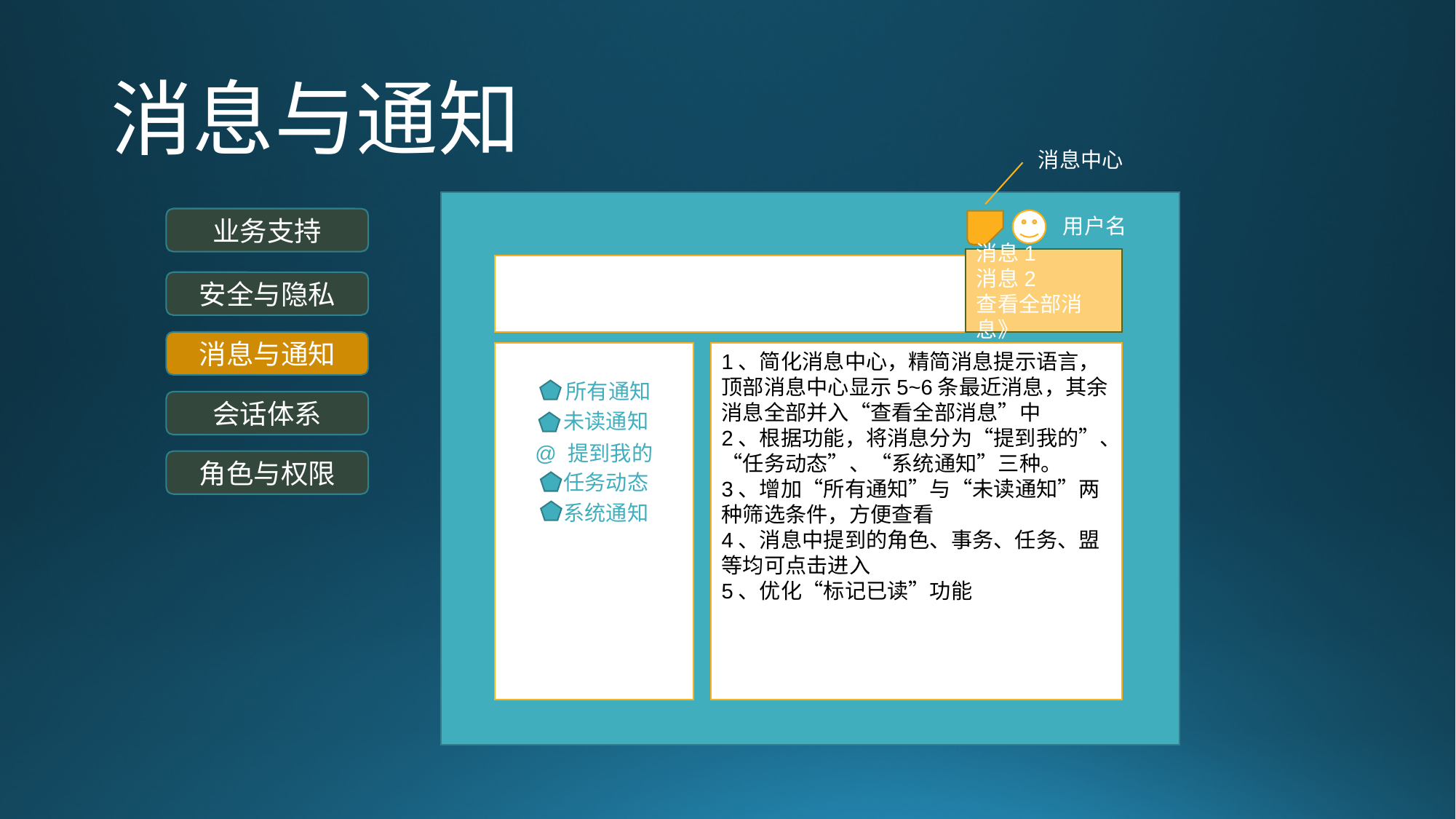

# 消息与通知
消息中心

用户名
业务支持

消息1
消息2
查看全部消息》

安全与隐私
消息与通知

1、简化消息中心，精简消息提示语言，顶部消息中心显示5~6条最近消息，其余消息全部并入“查看全部消息”中
2、根据功能，将消息分为“提到我的”、“任务动态”、“系统通知”三种。
3、增加“所有通知”与“未读通知”两种筛选条件，方便查看
4、消息中提到的角色、事务、任务、盟等均可点击进入
5、优化“标记已读”功能
     所有通知

会话体系
    未读通知

@ 提到我的
角色与权限
    任务动态

    系统通知